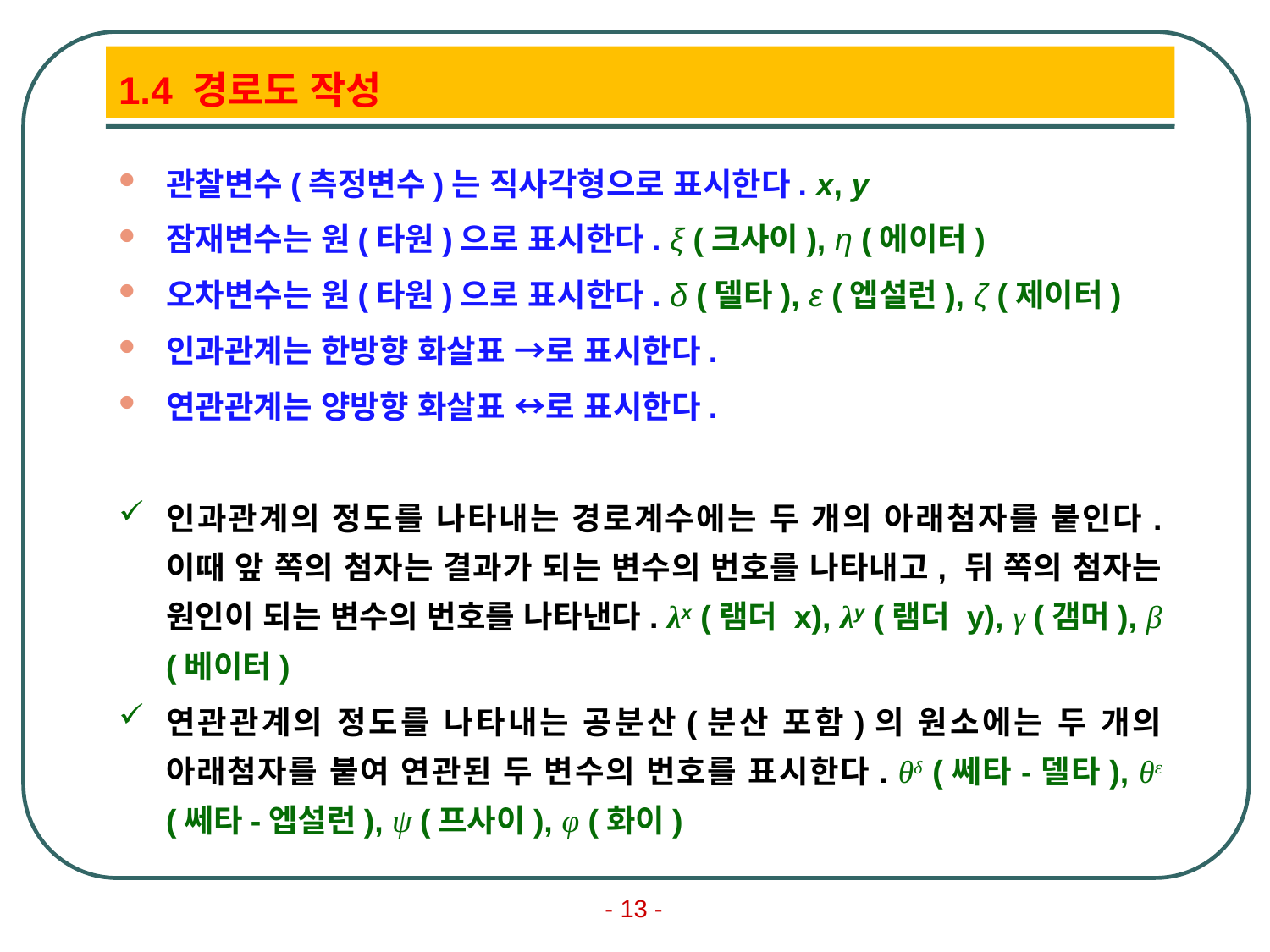

# 1.4 경로도 작성
관찰변수(측정변수)는 직사각형으로 표시한다. x, y
잠재변수는 원(타원)으로 표시한다. ξ (크사이), η (에이터)
오차변수는 원(타원)으로 표시한다. δ (델타), ε (엡설런), ζ (제이터)
인과관계는 한방향 화살표 →로 표시한다.
연관관계는 양방향 화살표 ↔로 표시한다.

인과관계의 정도를 나타내는 경로계수에는 두 개의 아래첨자를 붙인다. 이때 앞 쪽의 첨자는 결과가 되는 변수의 번호를 나타내고, 뒤 쪽의 첨자는 원인이 되는 변수의 번호를 나타낸다. λx (램더 x), λy (램더 y), γ (갬머), β (베이터)
연관관계의 정도를 나타내는 공분산(분산 포함)의 원소에는 두 개의 아래첨자를 붙여 연관된 두 변수의 번호를 표시한다. θδ (쎄타-델타), θε (쎄타-엡설런), ψ (프사이), φ (화이)
- 13 -